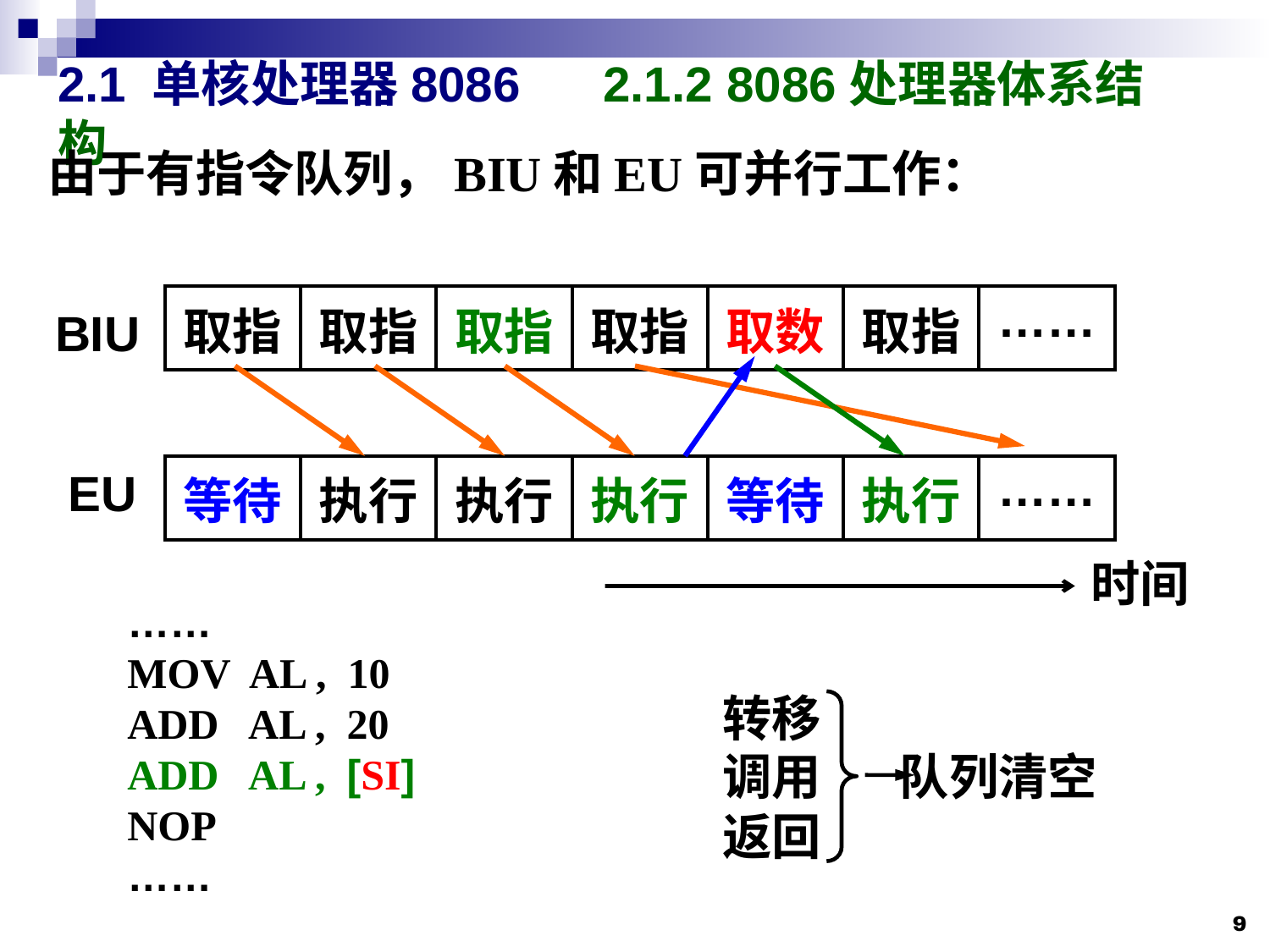

# 2.1 单核处理器8086      2.1.2 8086处理器体系结构
由于有指令队列，BIU和EU可并行工作：
| 取指 | 取指 | 取指 | 取指 | 取数 | 取指 | …… |
| --- | --- | --- | --- | --- | --- | --- |
BIU

EU
| 等待 | 执行 | 执行 | 执行 | 等待 | 执行 | …… |
| --- | --- | --- | --- | --- | --- | --- |
时间

……
MOV  AL ,  10
ADD   AL ,  20
ADD   AL ,  [SI]
NOP
……
转移
调用       队列清空
返回

9